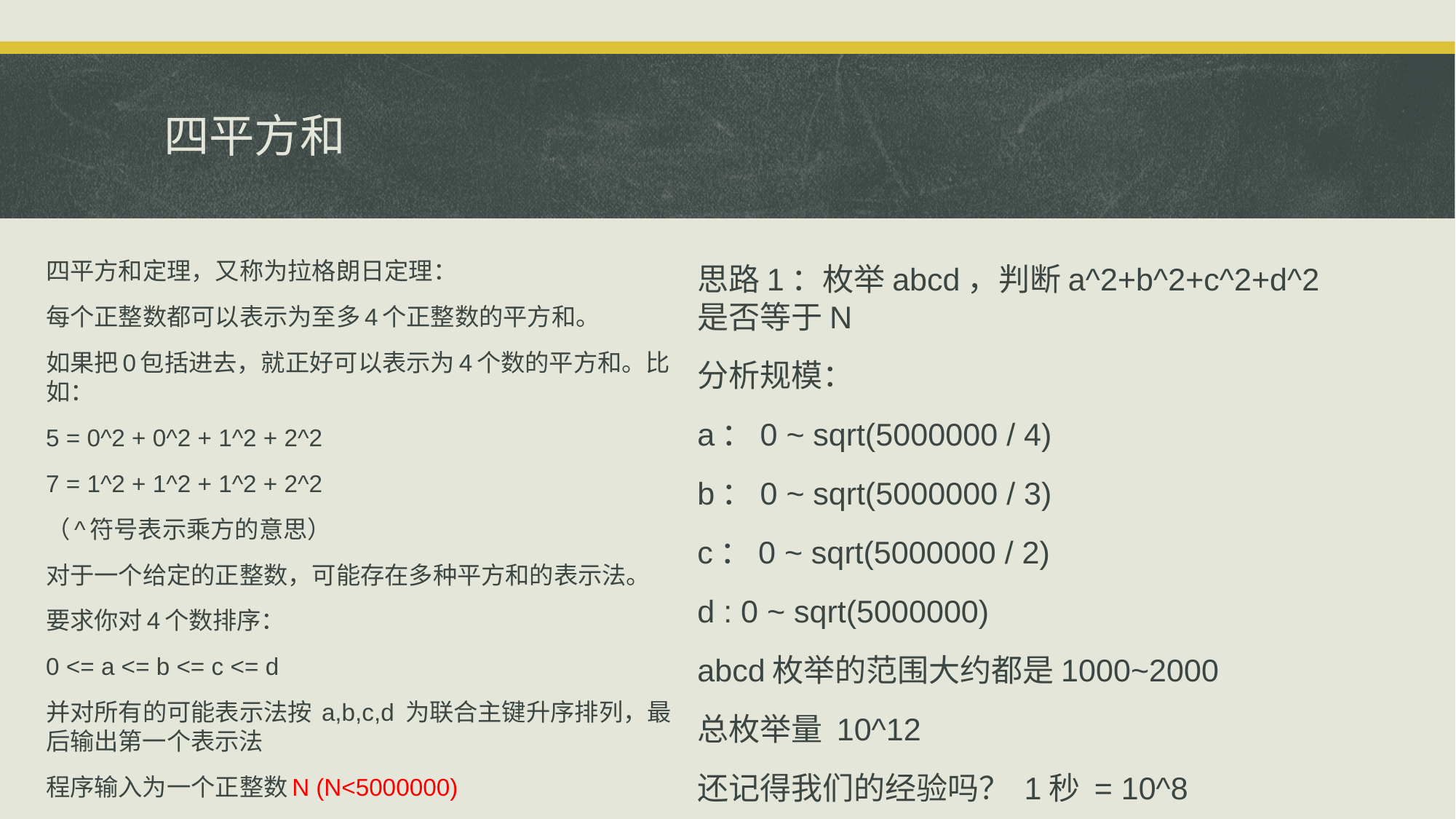

# 四平方和
四平方和定理，又称为拉格朗日定理：
每个正整数都可以表示为至多4个正整数的平方和。
如果把0包括进去，就正好可以表示为4个数的平方和。比如：
5 = 0^2 + 0^2 + 1^2 + 2^2
7 = 1^2 + 1^2 + 1^2 + 2^2
（^符号表示乘方的意思）
对于一个给定的正整数，可能存在多种平方和的表示法。
要求你对4个数排序：
0 <= a <= b <= c <= d
并对所有的可能表示法按 a,b,c,d 为联合主键升序排列，最后输出第一个表示法
程序输入为一个正整数N (N<5000000)
思路1：枚举abcd，判断a^2+b^2+c^2+d^2是否等于N
分析规模：
a：0 ~ sqrt(5000000 / 4)
b：0 ~ sqrt(5000000 / 3)
c：0 ~ sqrt(5000000 / 2)
d : 0 ~ sqrt(5000000)
abcd枚举的范围大约都是1000~2000
总枚举量 10^12
还记得我们的经验吗？ 1秒 = 10^8